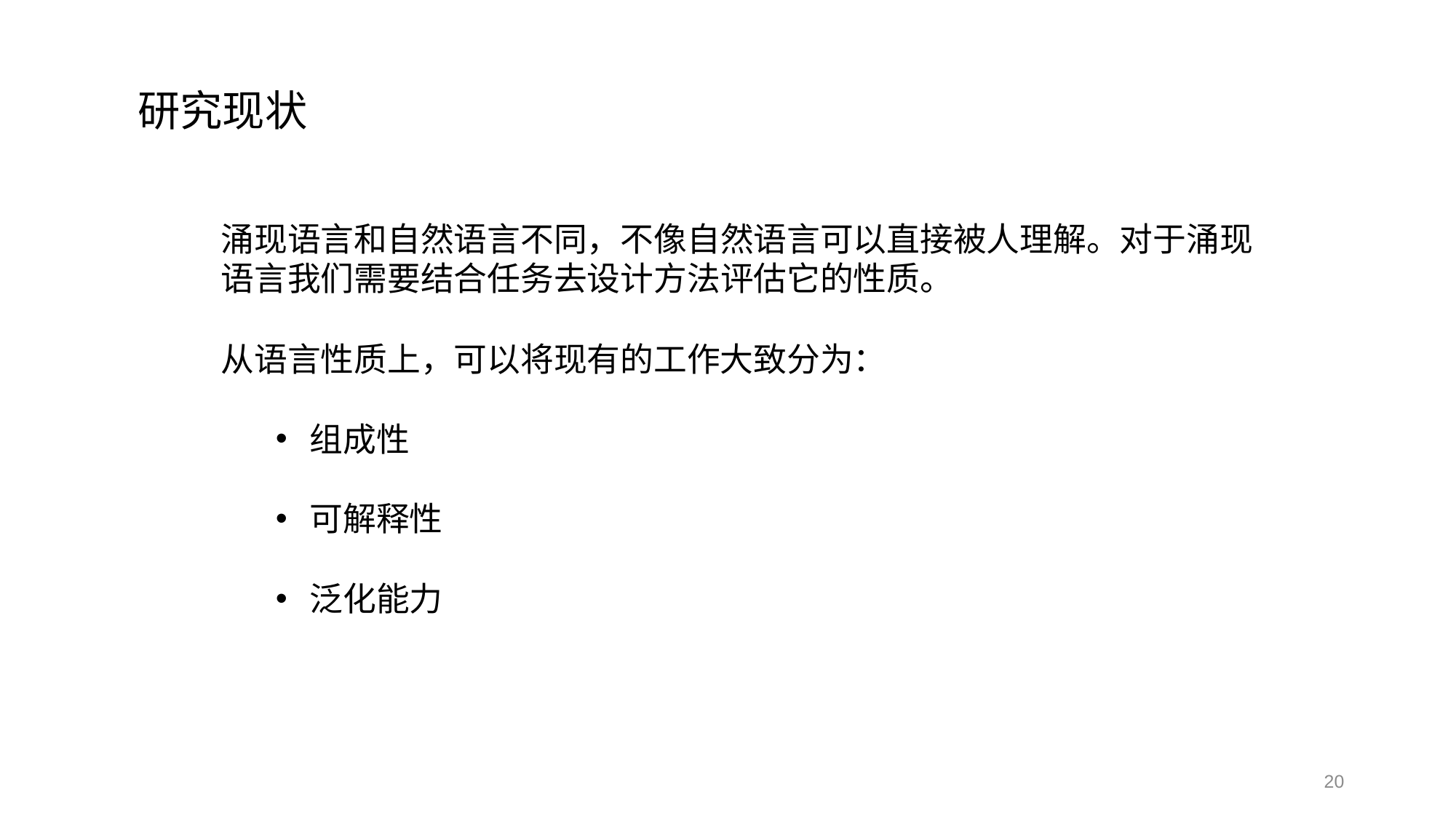

研究现状
涌现语言和自然语言不同，不像自然语言可以直接被人理解。对于涌现语言我们需要结合任务去设计方法评估它的性质。

从语言性质上，可以将现有的工作大致分为：

组成性

可解释性

泛化能力
20